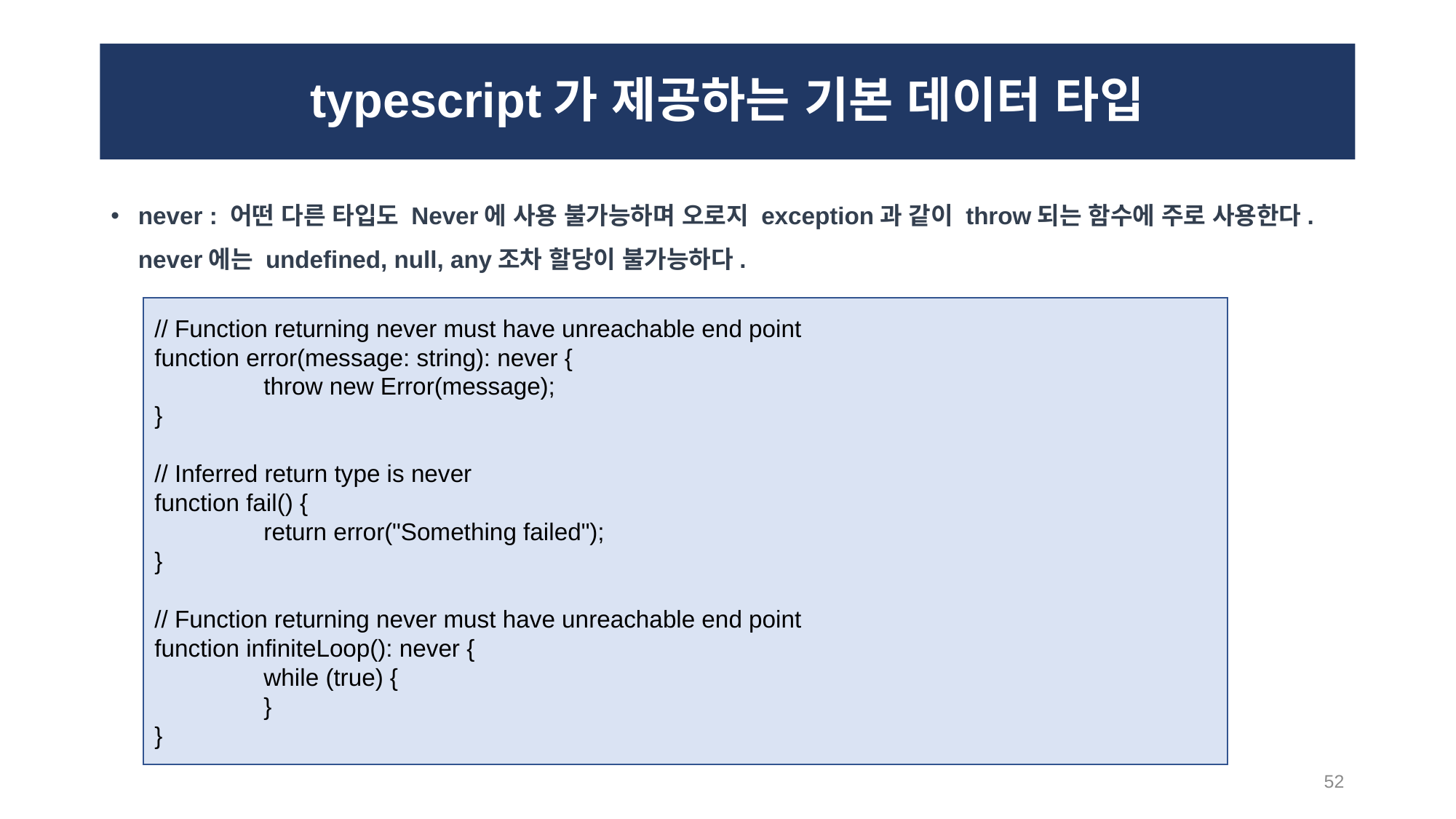

# typescript가 제공하는 기본 데이터 타입
never : 어떤 다른 타입도 Never에 사용 불가능하며 오로지 exception과 같이 throw되는 함수에 주로 사용한다. never에는 undefined, null, any조차 할당이 불가능하다.

// Function returning never must have unreachable end point
function error(message: string): never {
	throw new Error(message);
}
// Inferred return type is never
function fail() {
	return error("Something failed");
}
// Function returning never must have unreachable end point
function infiniteLoop(): never {
	while (true) {
	}
}
52